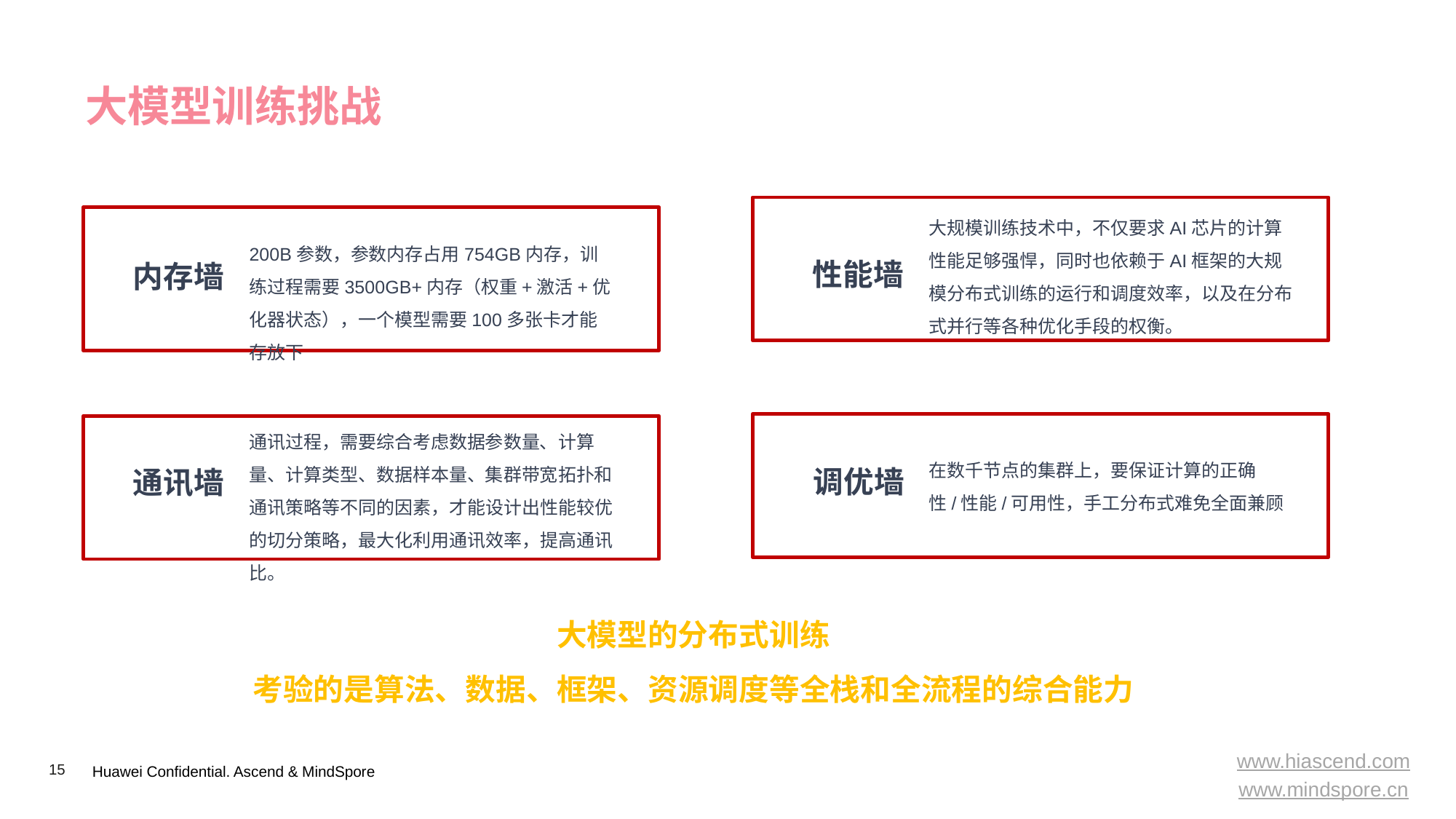

# 大模型训练挑战

大规模训练技术中，不仅要求AI芯片的计算性能足够强悍，同时也依赖于AI框架的大规模分布式训练的运行和调度效率，以及在分布式并行等各种优化手段的权衡。
性能墙

200B参数，参数内存占用754GB内存，训练过程需要3500GB+内存（权重+激活+优化器状态），一个模型需要100多张卡才能存放下
内存墙

通讯过程，需要综合考虑数据参数量、计算量、计算类型、数据样本量、集群带宽拓扑和通讯策略等不同的因素，才能设计出性能较优的切分策略，最大化利用通讯效率，提高通讯比。
通讯墙

在数千节点的集群上，要保证计算的正确性/性能/可用性，手工分布式难免全面兼顾
调优墙
大模型的分布式训练
考验的是算法、数据、框架、资源调度等全栈和全流程的综合能力